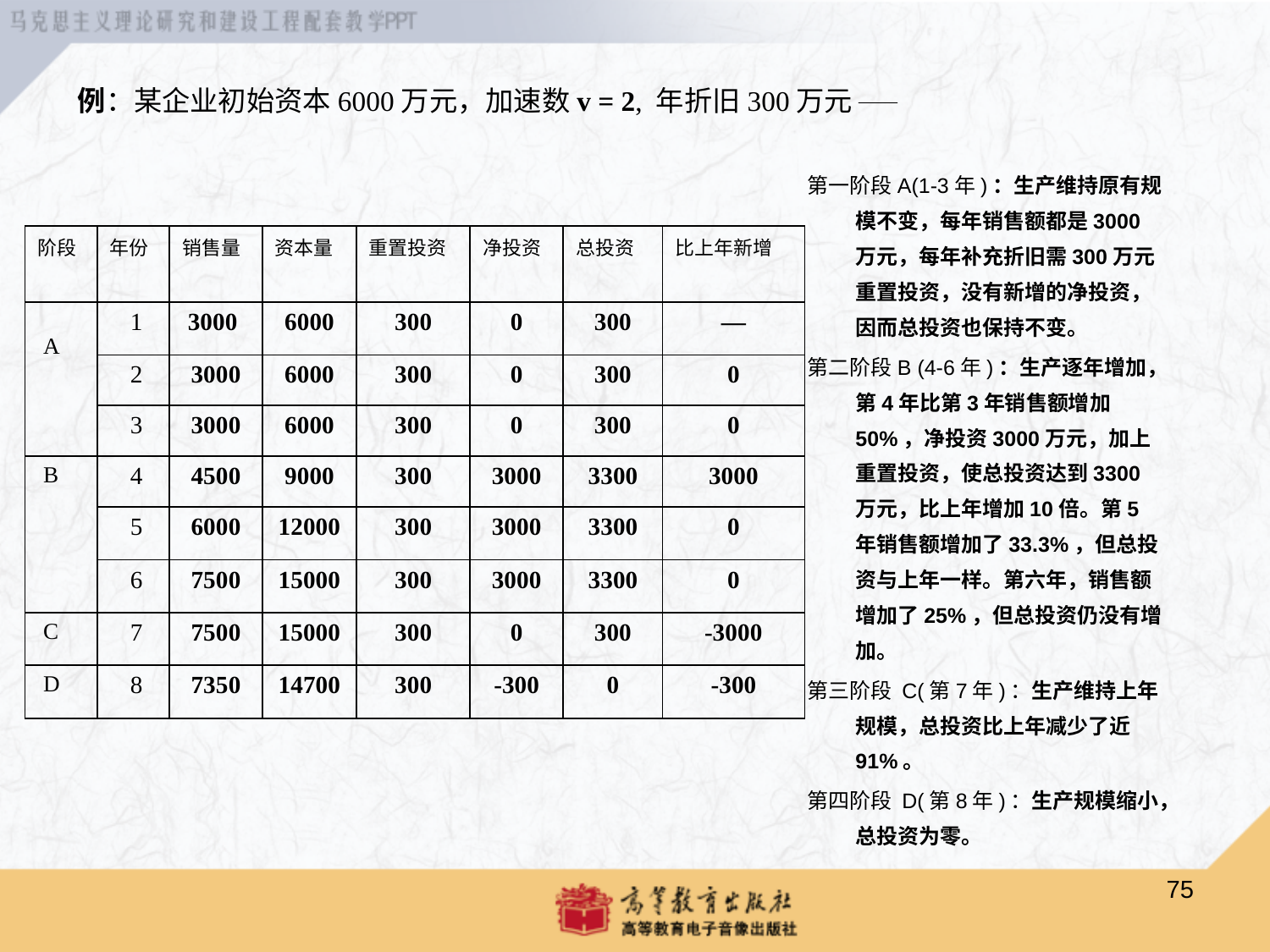

例：某企业初始资本6000万元，加速数v = 2, 年折旧300万元 ——
第一阶段A(1-3年)：生产维持原有规模不变，每年销售额都是3000万元，每年补充折旧需300万元重置投资，没有新增的净投资，因而总投资也保持不变。
第二阶段B (4-6年)：生产逐年增加，第4年比第3年销售额增加50%，净投资3000万元，加上重置投资，使总投资达到3300万元，比上年增加10倍。第5年销售额增加了33.3%，但总投资与上年一样。第六年，销售额增加了25%，但总投资仍没有增加。
第三阶段 C(第7年)：生产维持上年规模，总投资比上年减少了近91%。
第四阶段 D(第8年)：生产规模缩小，总投资为零。
| 阶段 | 年份 | 销售量 | 资本量 | 重置投资 | 净投资 | 总投资 | 比上年新增 |
| --- | --- | --- | --- | --- | --- | --- | --- |
| A | 1 | 3000 | 6000 | 300 | 0 | 300 | — |
|  | 2 | 3000 | 6000 | 300 | 0 | 300 | 0 |
|  | 3 | 3000 | 6000 | 300 | 0 | 300 | 0 |
| B | 4 | 4500 | 9000 | 300 | 3000 | 3300 | 3000 |
|  | 5 | 6000 | 12000 | 300 | 3000 | 3300 | 0 |
|  | 6 | 7500 | 15000 | 300 | 3000 | 3300 | 0 |
| C | 7 | 7500 | 15000 | 300 | 0 | 300 | -3000 |
| D | 8 | 7350 | 14700 | 300 | -300 | 0 | -300 |
75